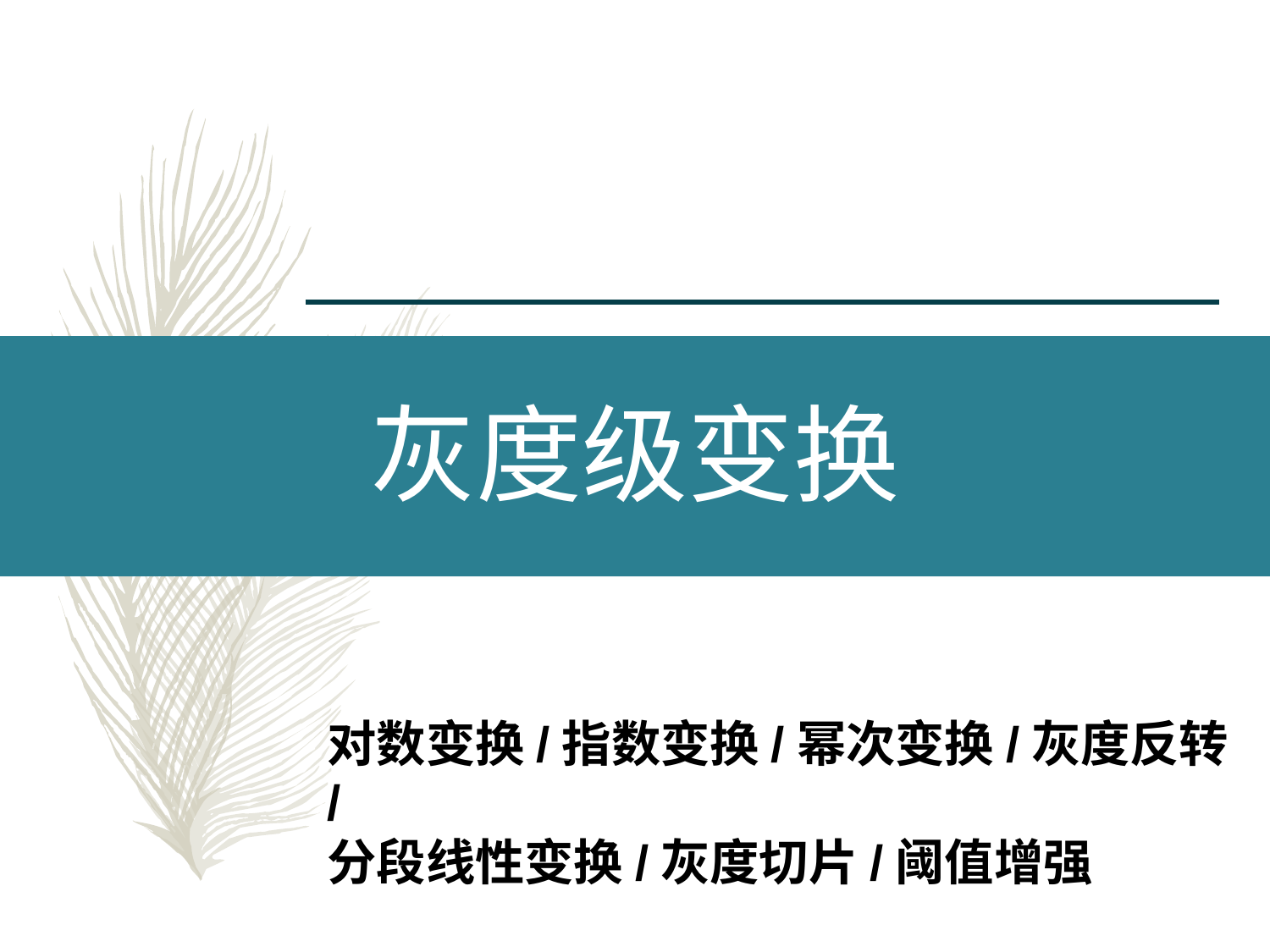

# 灰度级变换
对数变换/指数变换/幂次变换/灰度反转/
分段线性变换/灰度切片/阈值增强